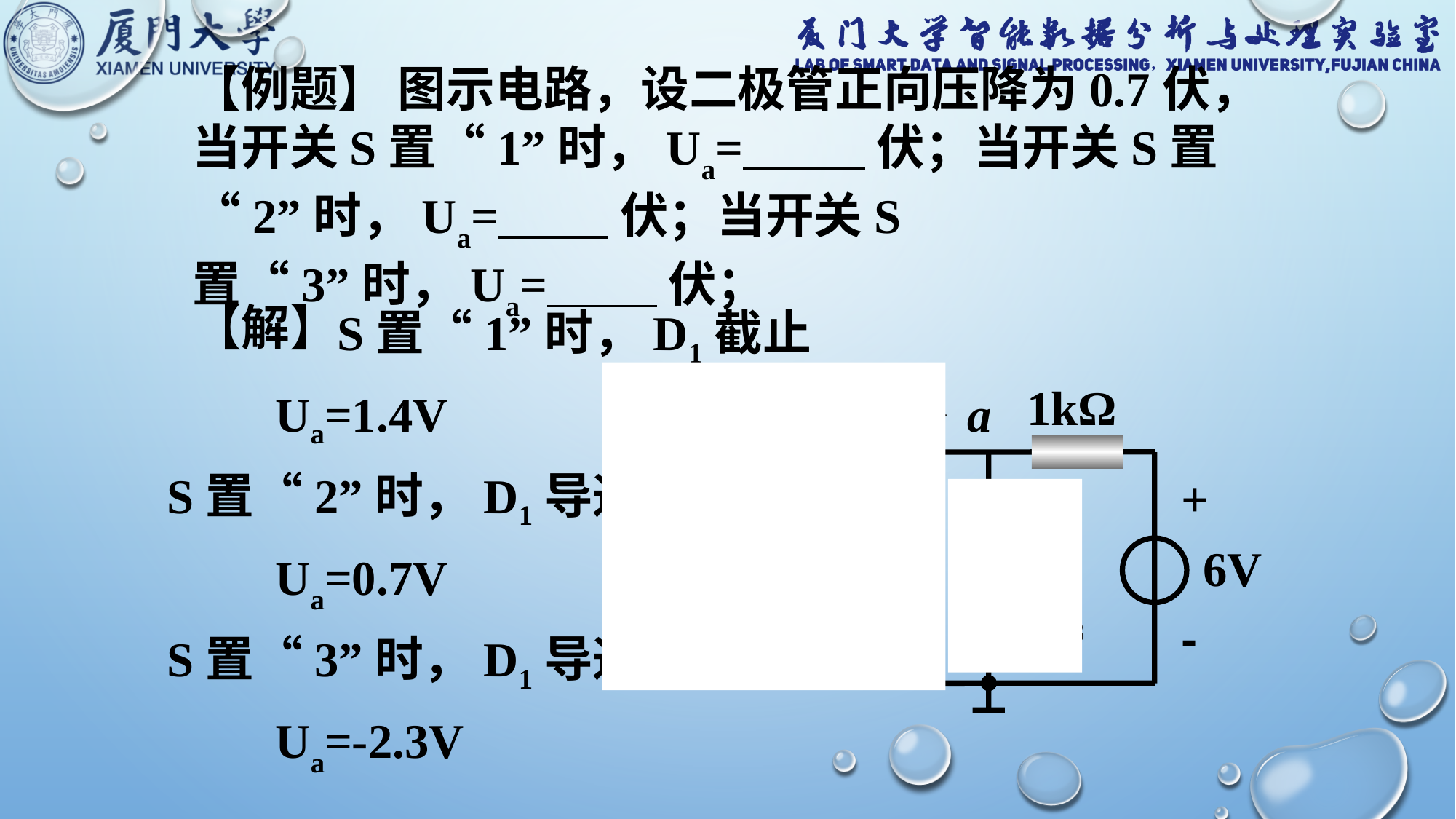

【例题】 图示电路，设二极管正向压降为0.7伏，当开关S置“1”时，Ua=          伏；当开关S置“2”时，Ua=         伏；当开关S置“3”时，Ua=         伏；
【解】
S置“1”时，D1截止
D1

1kΩ
Ua=1.4V
a

S

S置“2”时，D1导通
+

1
3
D2

2
+
-
6V

Ua=0.7V

D3

3V
3V

-
S置“3”时，D1导通
-
+

Ua=-2.3V

194